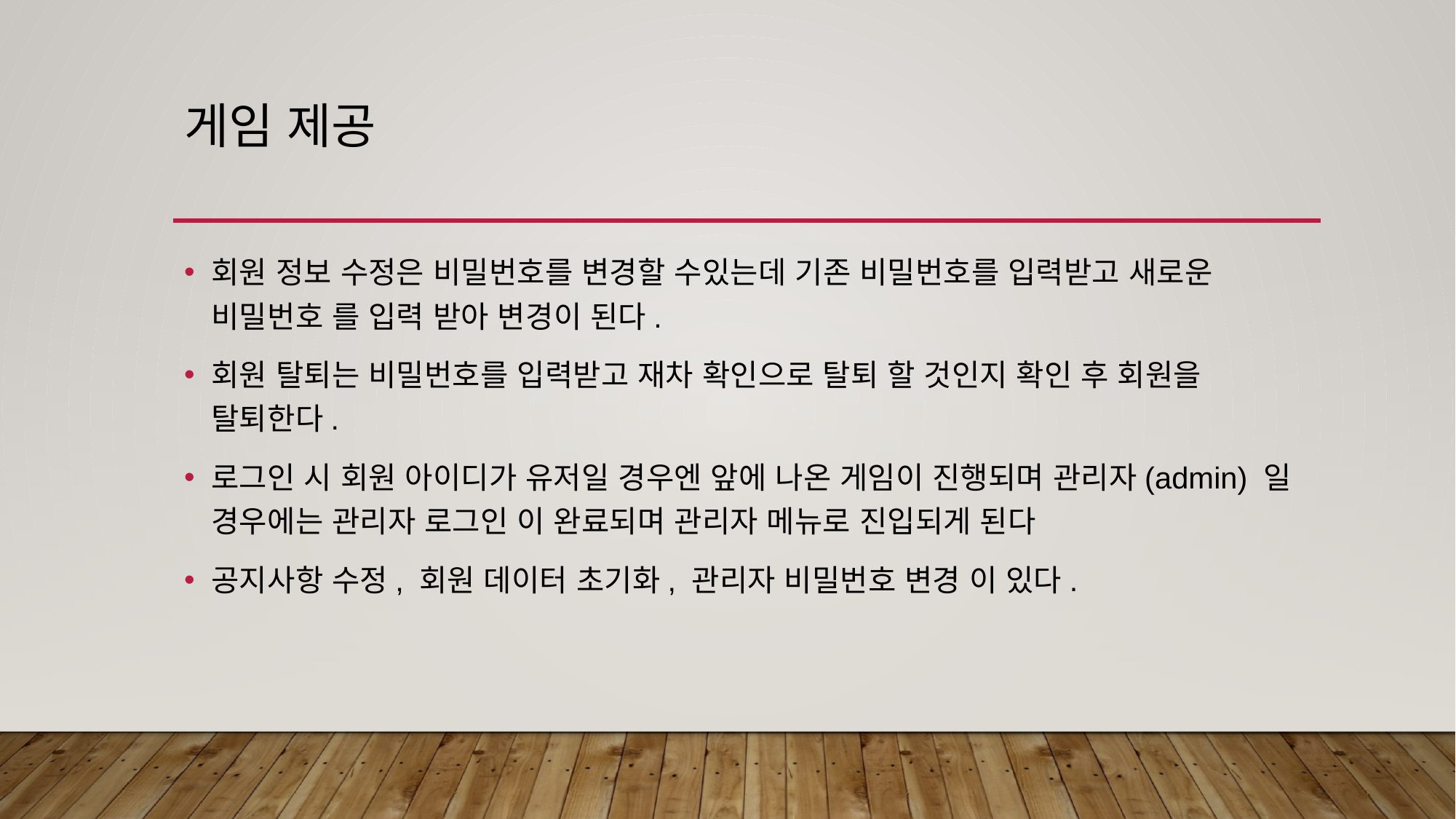

# 게임 제공
회원 정보 수정은 비밀번호를 변경할 수있는데 기존 비밀번호를 입력받고 새로운 비밀번호 를 입력 받아 변경이 된다.
회원 탈퇴는 비밀번호를 입력받고 재차 확인으로 탈퇴 할 것인지 확인 후 회원을 탈퇴한다.
로그인 시 회원 아이디가 유저일 경우엔 앞에 나온 게임이 진행되며 관리자(admin) 일 경우에는 관리자 로그인 이 완료되며 관리자 메뉴로 진입되게 된다
공지사항 수정, 회원 데이터 초기화, 관리자 비밀번호 변경 이 있다.